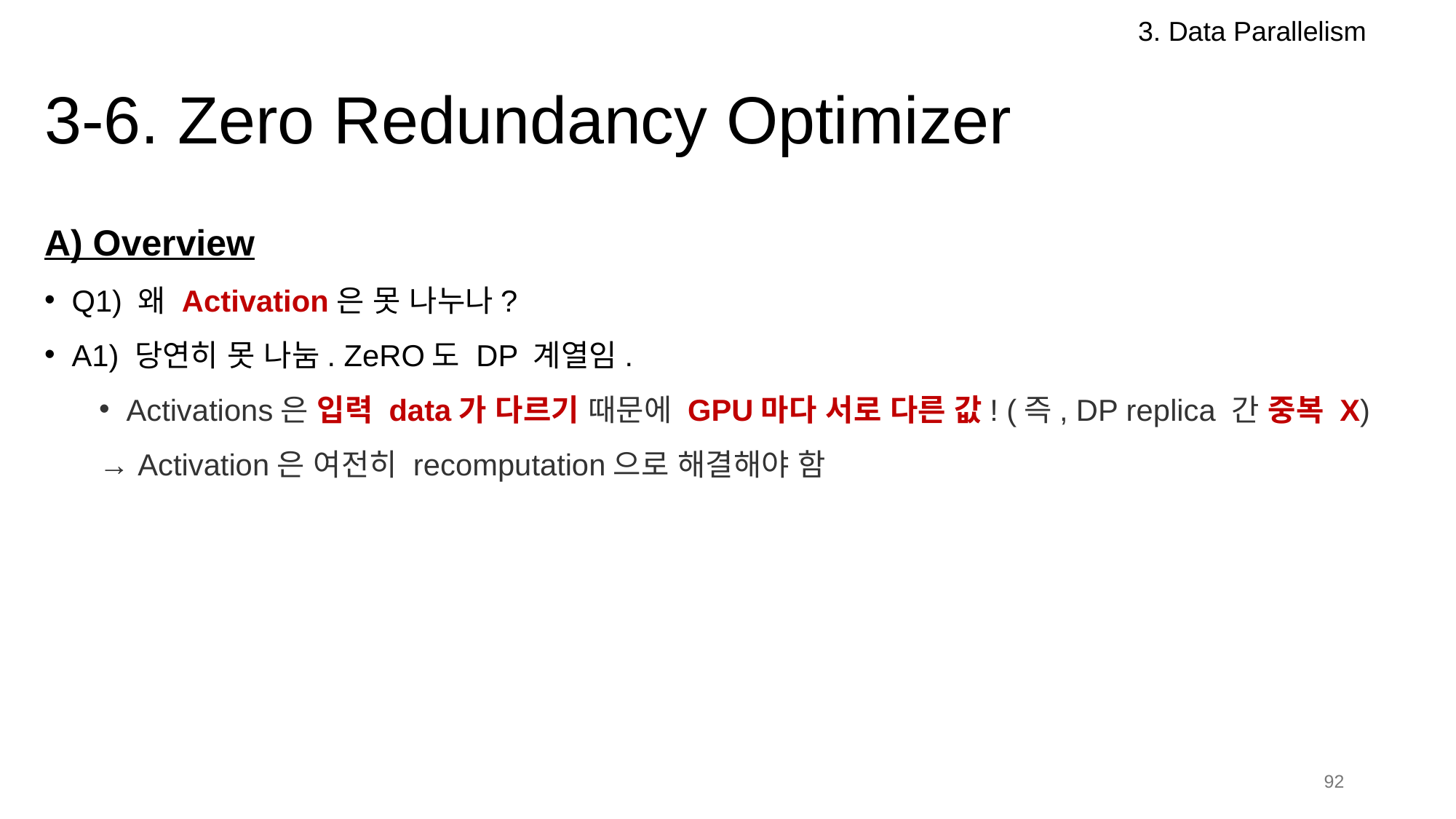

3. Data Parallelism
# 3-6. Zero Redundancy Optimizer
A) Overview
Q1) 왜 Activation은 못 나누나?
A1) 당연히 못 나눔. ZeRO도 DP 계열임.
Activations은 입력 data가 다르기 때문에 GPU마다 서로 다른 값! (즉, DP replica 간 중복 X)
→ Activation은 여전히 recomputation으로 해결해야 함

92